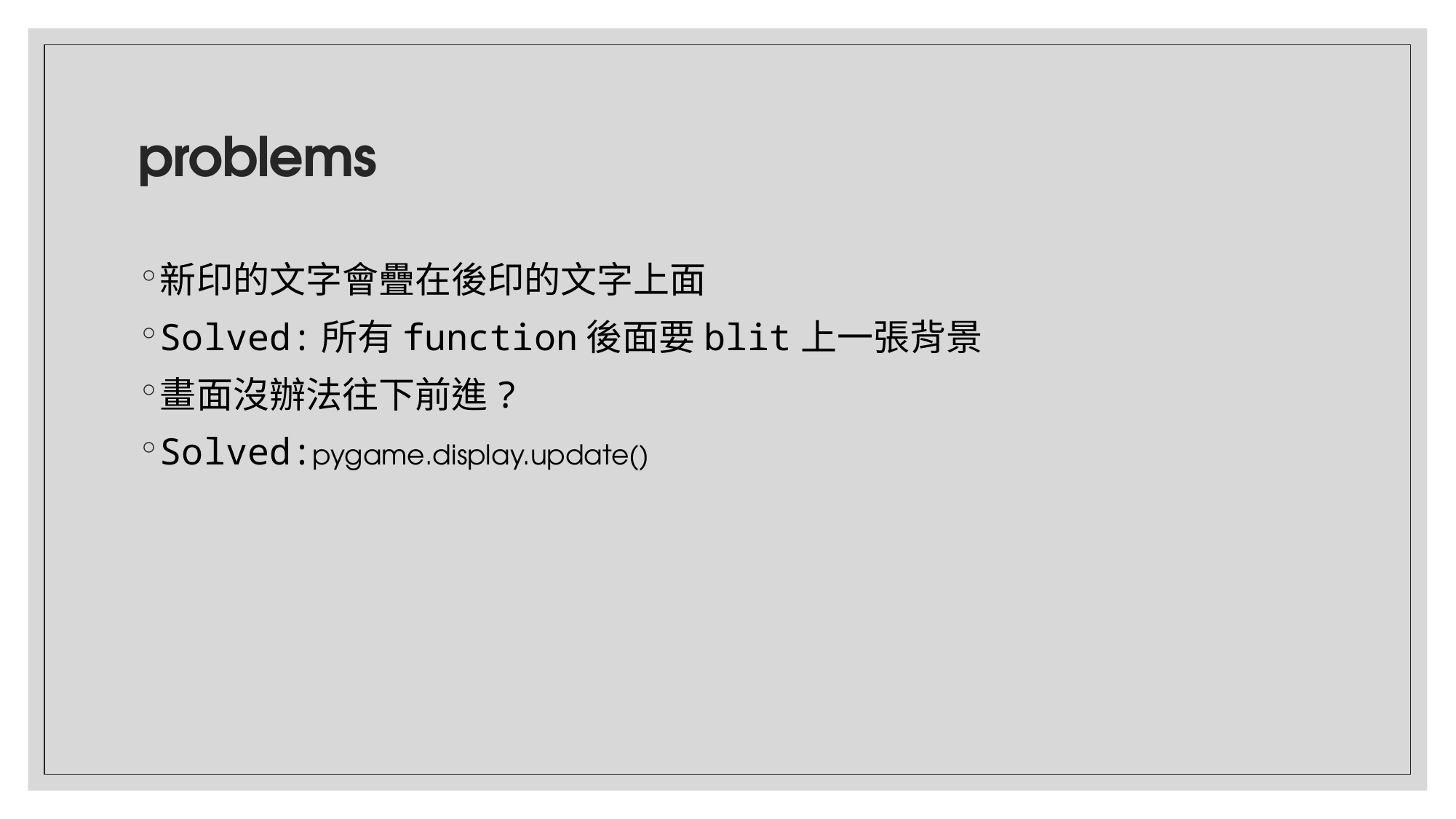

# problems
新印的文字會疊在後印的文字上面
Solved:所有function後面要blit上一張背景
畫面沒辦法往下前進?
Solved:pygame.display.update()